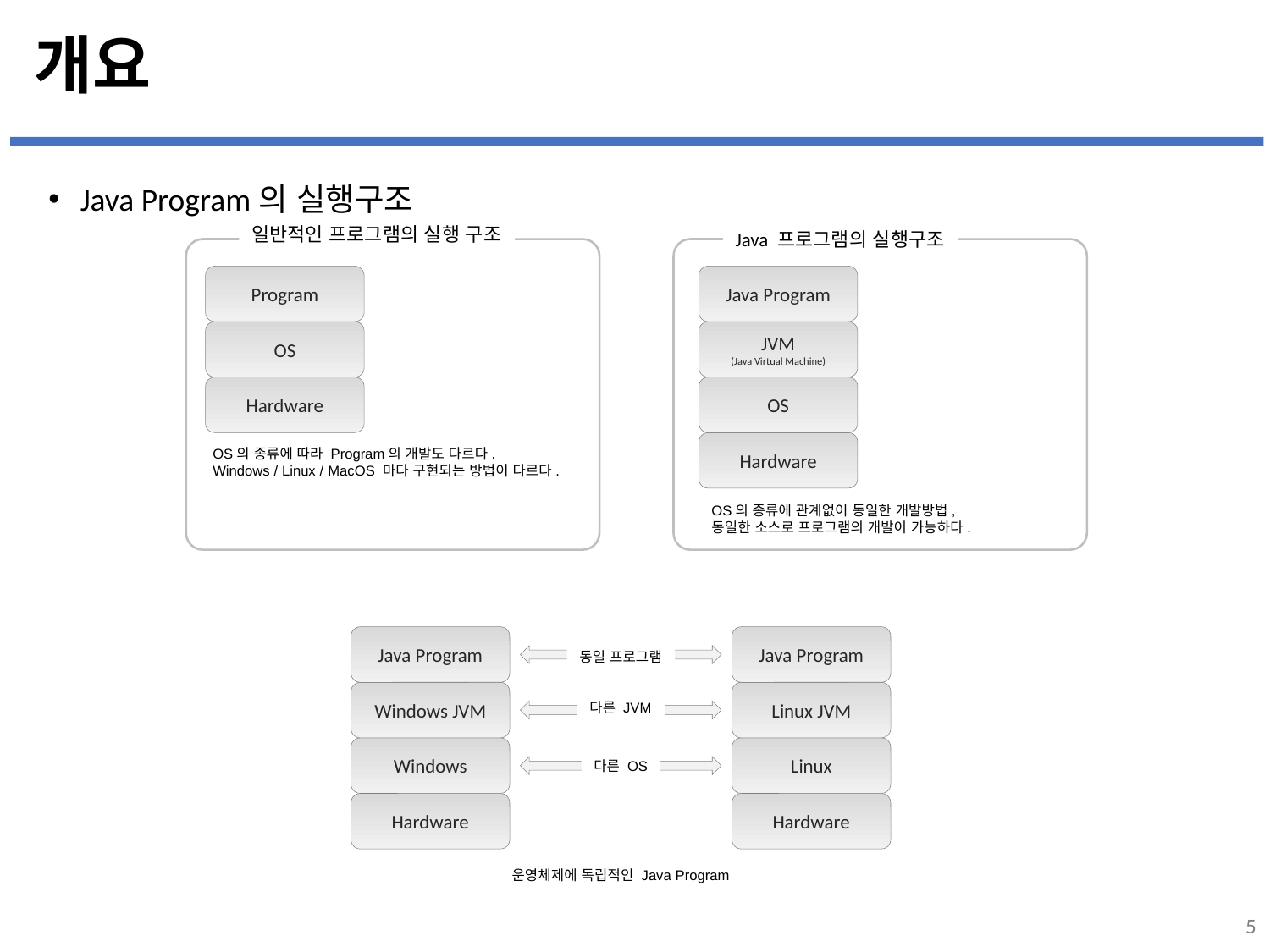

# 개요
Java Program의 실행구조

일반적인 프로그램의 실행 구조

Program
OS
Hardware
OS의 종류에 따라 Program의 개발도 다르다.
Windows / Linux / MacOS 마다 구현되는 방법이 다르다.
Java 프로그램의 실행구조

Java Program
JVM
(Java Virtual Machine)
OS
Hardware
OS의 종류에 관계없이 동일한 개발방법,
동일한 소스로 프로그램의 개발이 가능하다.
Java Program
Windows JVM
Windows
Hardware
Java Program
Linux JVM
Linux
Hardware
동일 프로그램

다른 JVM

다른 OS

운영체제에 독립적인 Java Program
5